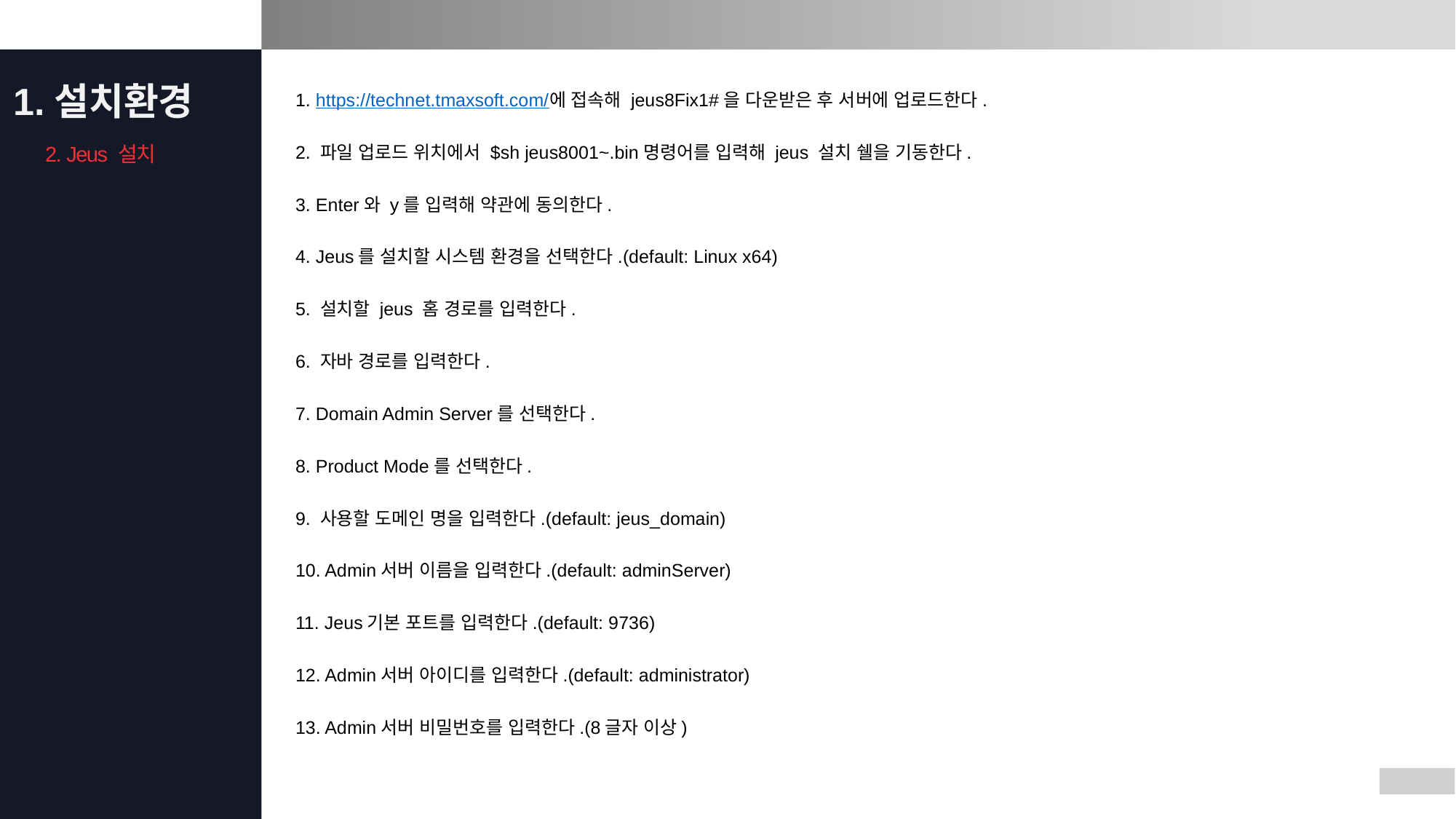

1.설치환경
1. https://technet.tmaxsoft.com/에 접속해 jeus8Fix1#을 다운받은 후 서버에 업로드한다.

2. 파일 업로드 위치에서 $sh jeus8001~.bin명령어를 입력해 jeus 설치 쉘을 기동한다.

3. Enter와 y를 입력해 약관에 동의한다.

4. Jeus를 설치할 시스템 환경을 선택한다.(default: Linux x64)

5. 설치할 jeus 홈 경로를 입력한다.

6. 자바 경로를 입력한다.

7. Domain Admin Server를 선택한다.

8. Product Mode를 선택한다.

9. 사용할 도메인 명을 입력한다.(default: jeus_domain)

10. Admin서버 이름을 입력한다.(default: adminServer)

11. Jeus기본 포트를 입력한다.(default: 9736)

12. Admin서버 아이디를 입력한다.(default: administrator)

13. Admin서버 비밀번호를 입력한다.(8글자 이상)

2. Jeus 설치